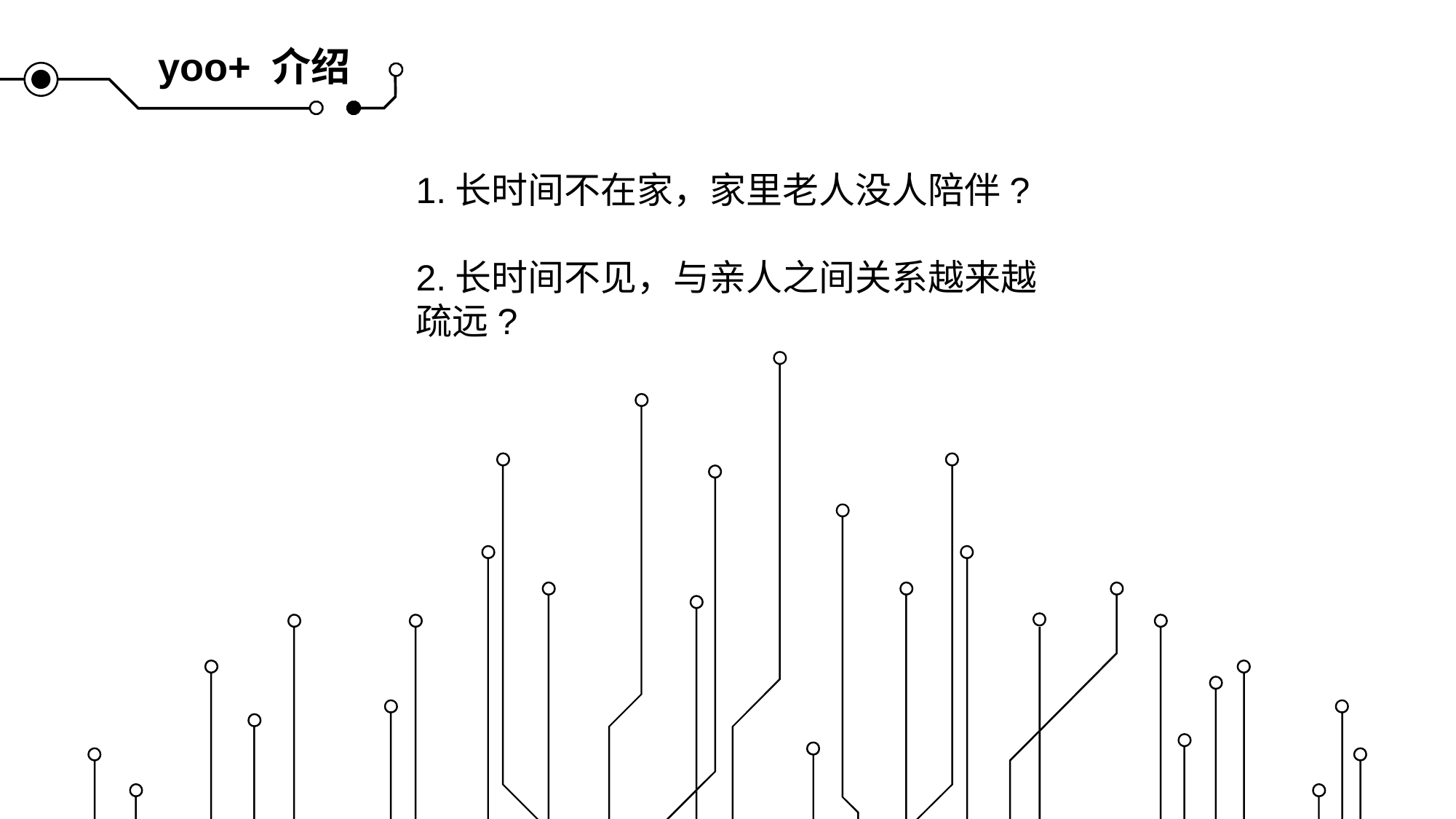

yoo+ 介绍

1.长时间不在家，家里老人没人陪伴?

2.长时间不见，与亲人之间关系越来越疏远?